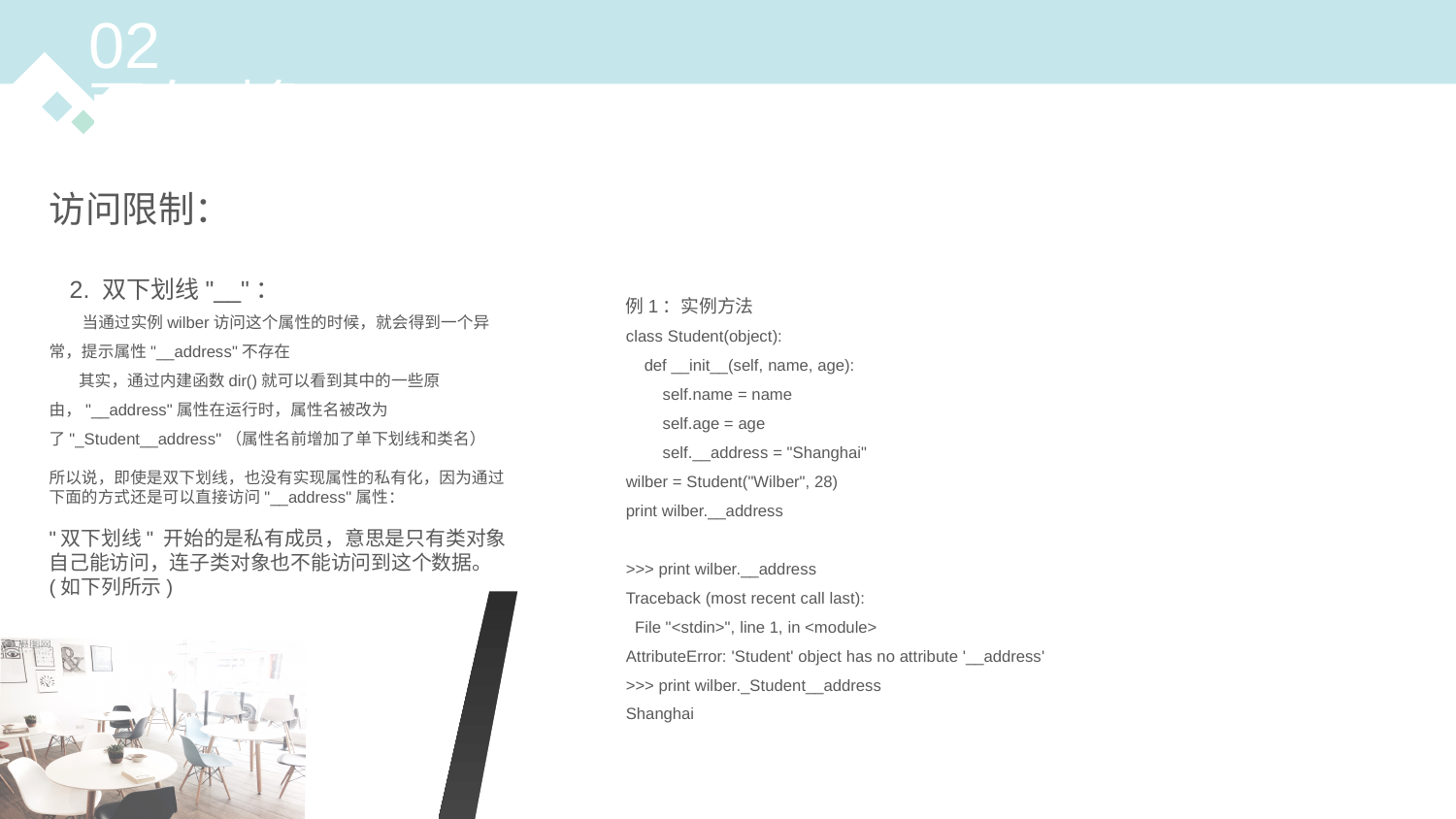

02
面向对象

例1：实例方法
class Student(object):
    def __init__(self, name, age):
        self.name = name
        self.age = age
        self.__address = "Shanghai"
wilber = Student("Wilber", 28)
print wilber.__address

>>> print wilber.__address
Traceback (most recent call last):
  File "<stdin>", line 1, in <module>
AttributeError: 'Student' object has no attribute '__address'
>>> print wilber._Student__address
Shanghai

访问限制：

   2. 双下划线"__"：
        当通过实例wilber访问这个属性的时候，就会得到一个异常，提示属性"__address"不存在
       其实，通过内建函数dir()就可以看到其中的一些原由，"__address"属性在运行时，属性名被改为了"_Student__address"（属性名前增加了单下划线和类名）

所以说，即使是双下划线，也没有实现属性的私有化，因为通过下面的方式还是可以直接访问"__address"属性：

"双下划线" 开始的是私有成员，意思是只有类对象自己能访问，连子类对象也不能访问到这个数据。(如下列所示)